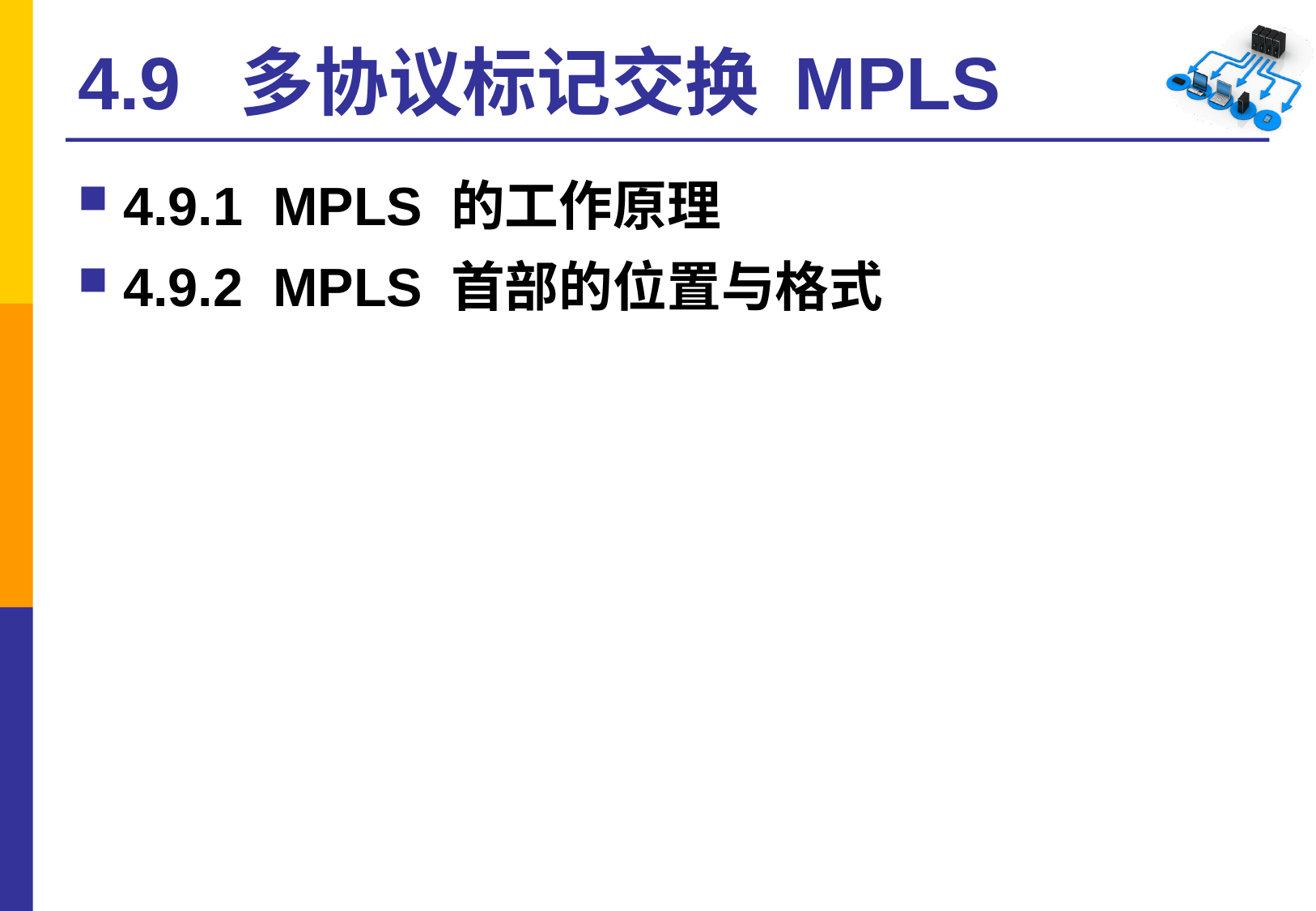

# 4.9  多协议标记交换 MPLS
4.9.1  MPLS 的工作原理
4.9.2  MPLS 首部的位置与格式